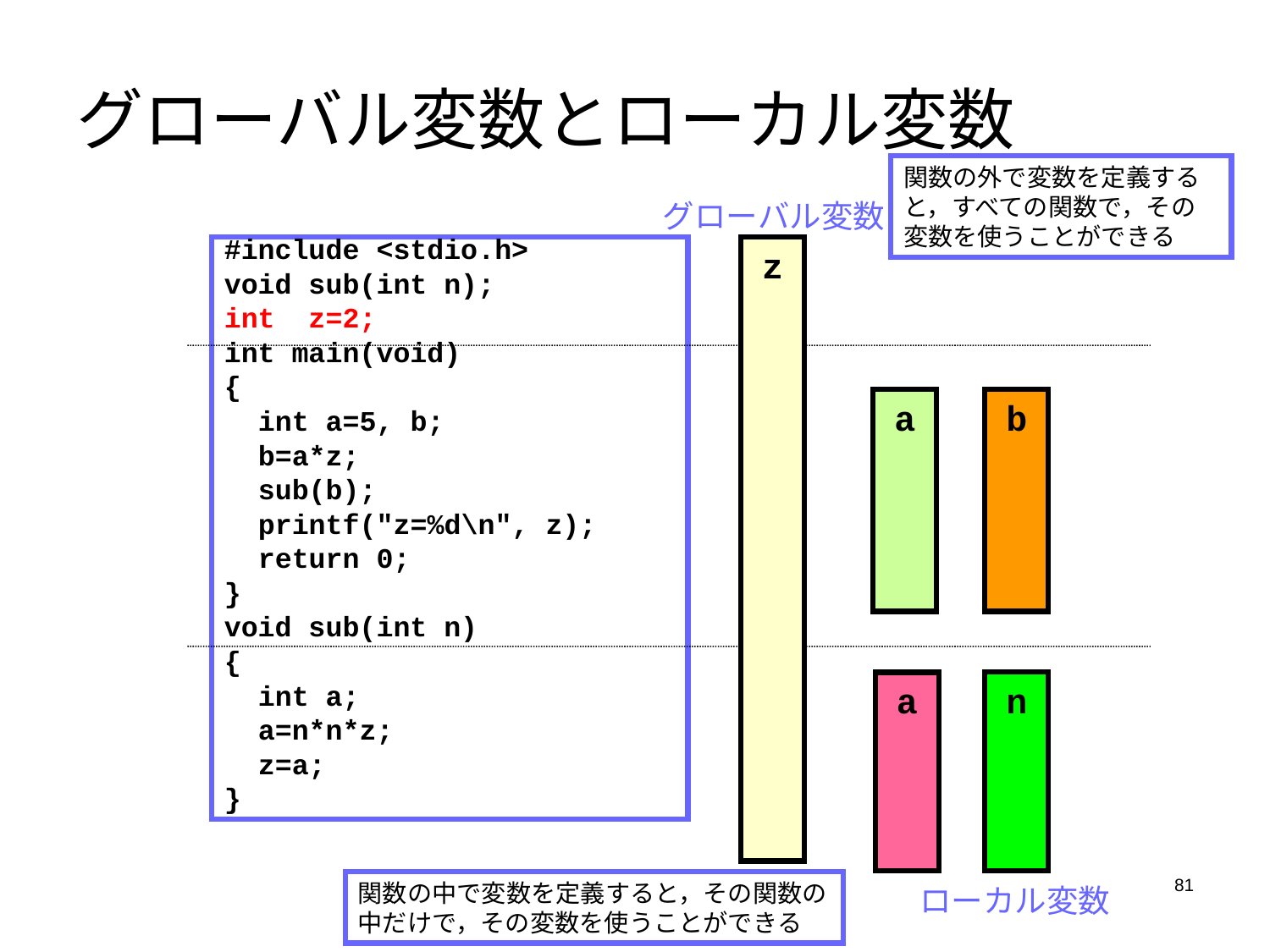

# グローバル変数とローカル変数
関数の外で変数を定義すると，すべての関数で，その変数を使うことができる
グローバル変数

#include <stdio.h>
void sub(int n);
int  z=2;
int main(void)
{
  int a=5, b;
  b=a*z;
  sub(b);
  printf("z=%d\n", z);
  return 0;
}
void sub(int n)
{
  int a;
  a=n*n*z;
  z=a;
}
z

a
b

n
a
81
関数の中で変数を定義すると，その関数の中だけで，その変数を使うことができる
ローカル変数